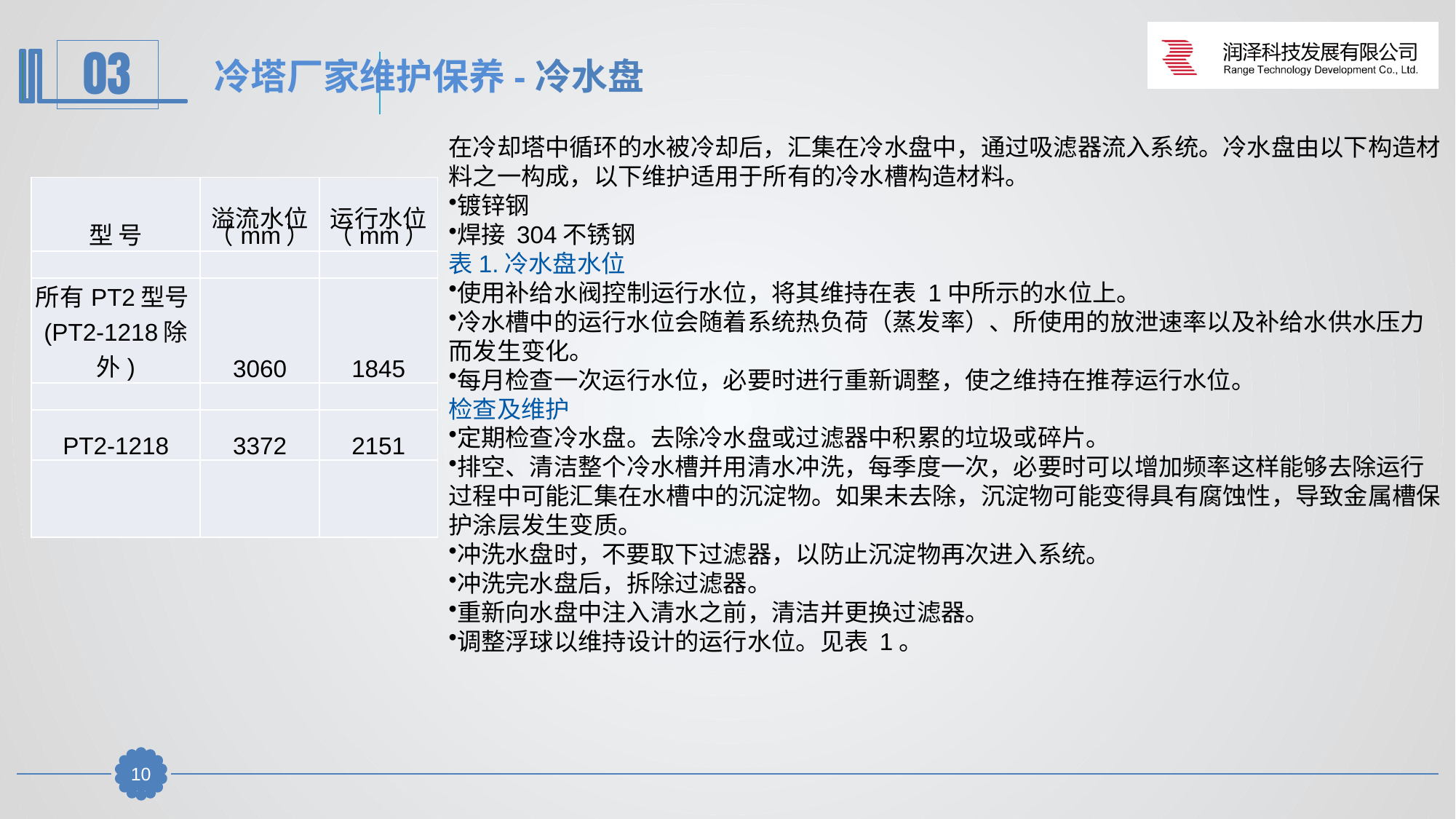

冷塔厂家维护保养-冷水盘
在冷却塔中循环的水被冷却后，汇集在冷水盘中，通过吸滤器流入系统。冷水盘由以下构造材料之一构成，以下维护适用于所有的冷水槽构造材料。
镀锌钢
焊接 304不锈钢
表1.冷水盘水位
使用补给水阀控制运行水位，将其维持在表 1中所示的水位上。
冷水槽中的运行水位会随着系统热负荷（蒸发率）、所使用的放泄速率以及补给水供水压力而发生变化。
每月检查一次运行水位，必要时进行重新调整，使之维持在推荐运行水位。
检查及维护
定期检查冷水盘。去除冷水盘或过滤器中积累的垃圾或碎片。
排空、清洁整个冷水槽并用清水冲洗，每季度一次，必要时可以增加频率这样能够去除运行过程中可能汇集在水槽中的沉淀物。如果未去除，沉淀物可能变得具有腐蚀性，导致金属槽保护涂层发生变质。
冲洗水盘时，不要取下过滤器，以防止沉淀物再次进入系统。
冲洗完水盘后，拆除过滤器。
重新向水盘中注入清水之前，清洁并更换过滤器。
调整浮球以维持设计的运行水位。见表 1。

| 型 号 | 溢流水位（mm） | 运行水位（mm） |
| --- | --- | --- |
|  |  |  |
| 所有PT2型号(PT2-1218除外) | 3060 | 1845 |
|  |  |  |
| PT2-1218 | 3372 | 2151 |
|  |  |  |
10